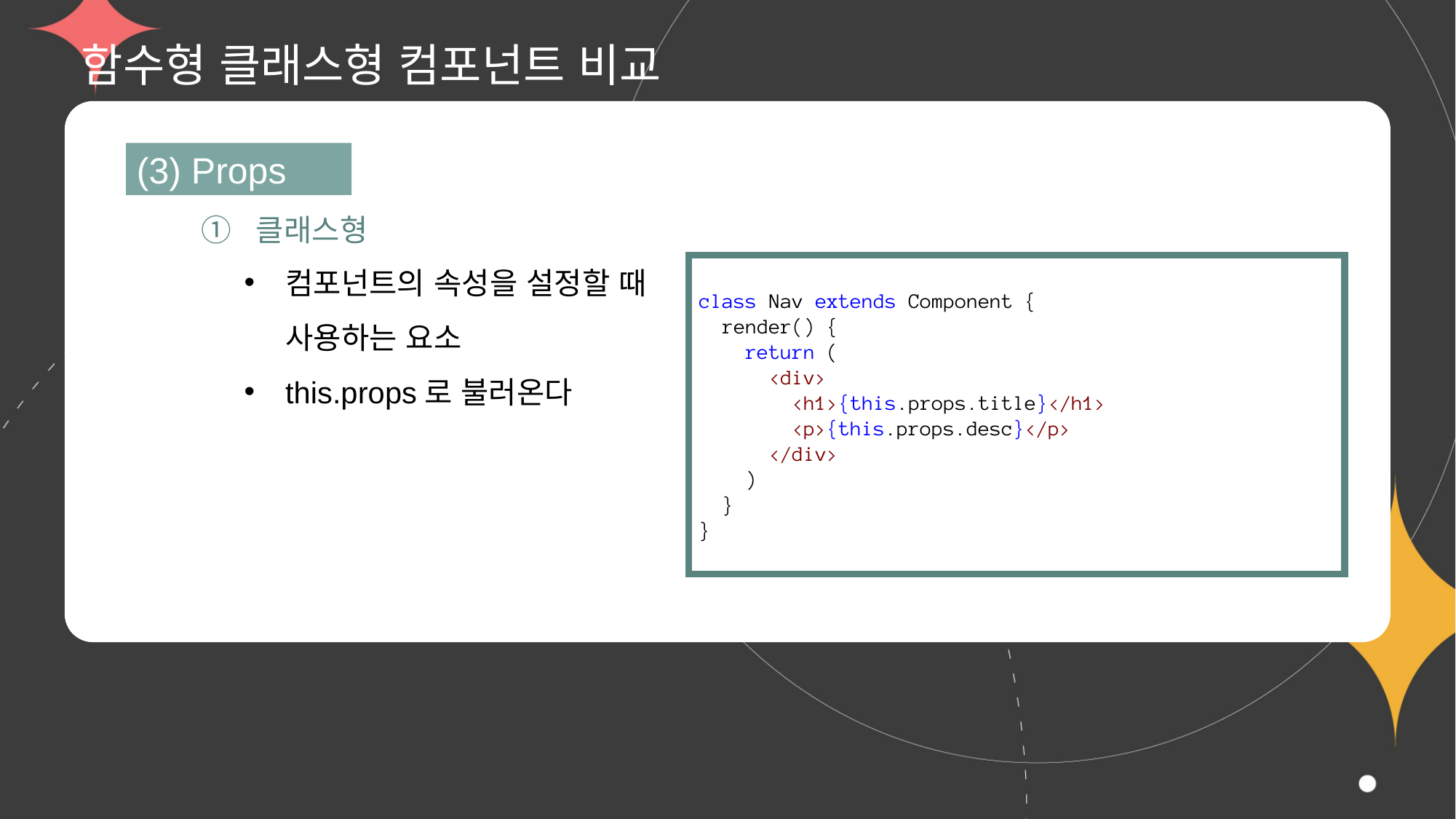

# 함수형 클래스형 컴포넌트 비교
(3) Props
①  클래스형
컴포넌트의 속성을 설정할 때 사용하는 요소
this.props로 불러온다
class Nav extends Component {
  render() {
    return (
      <div>
        <h1>{this.props.title}</h1>
        <p>{this.props.desc}</p>
      </div>
    )
  }
}